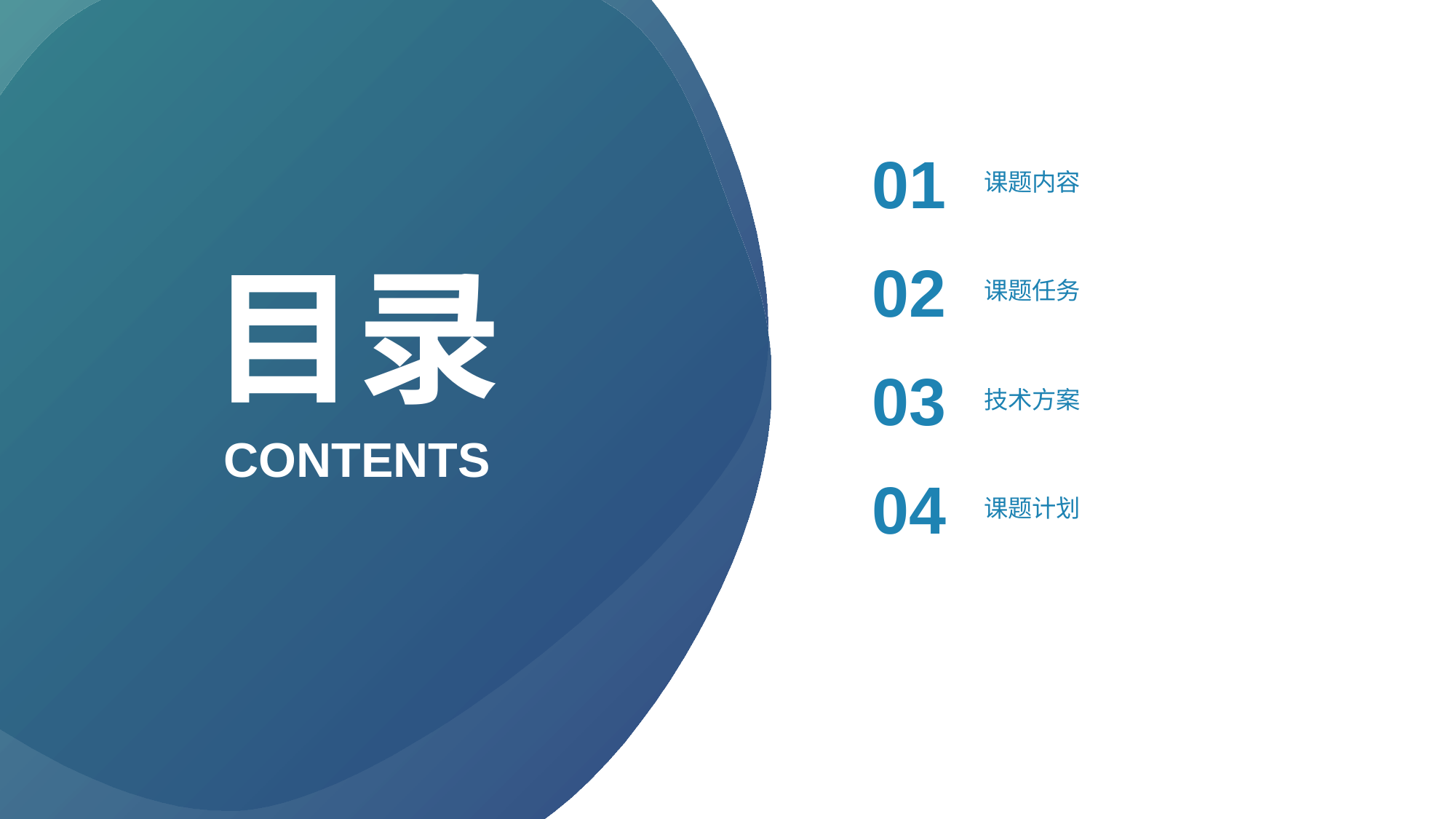

01
课题内容
目录
02
课题任务
03
技术方案
CONTENTS
04
课题计划